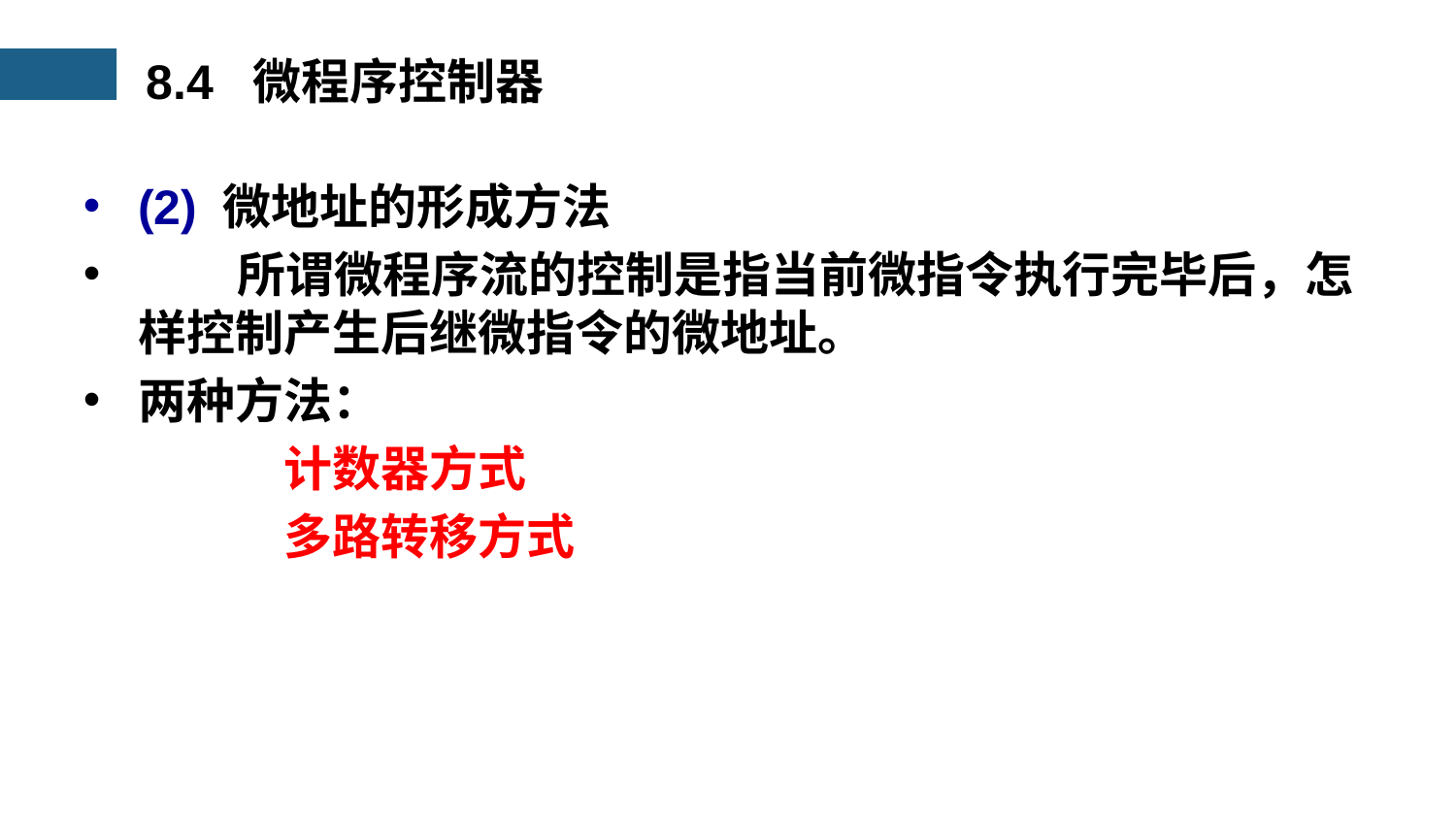

8.4  微程序控制器
(2) 微地址的形成方法
        所谓微程序流的控制是指当前微指令执行完毕后，怎样控制产生后继微指令的微地址。
两种方法：
		计数器方式
		多路转移方式